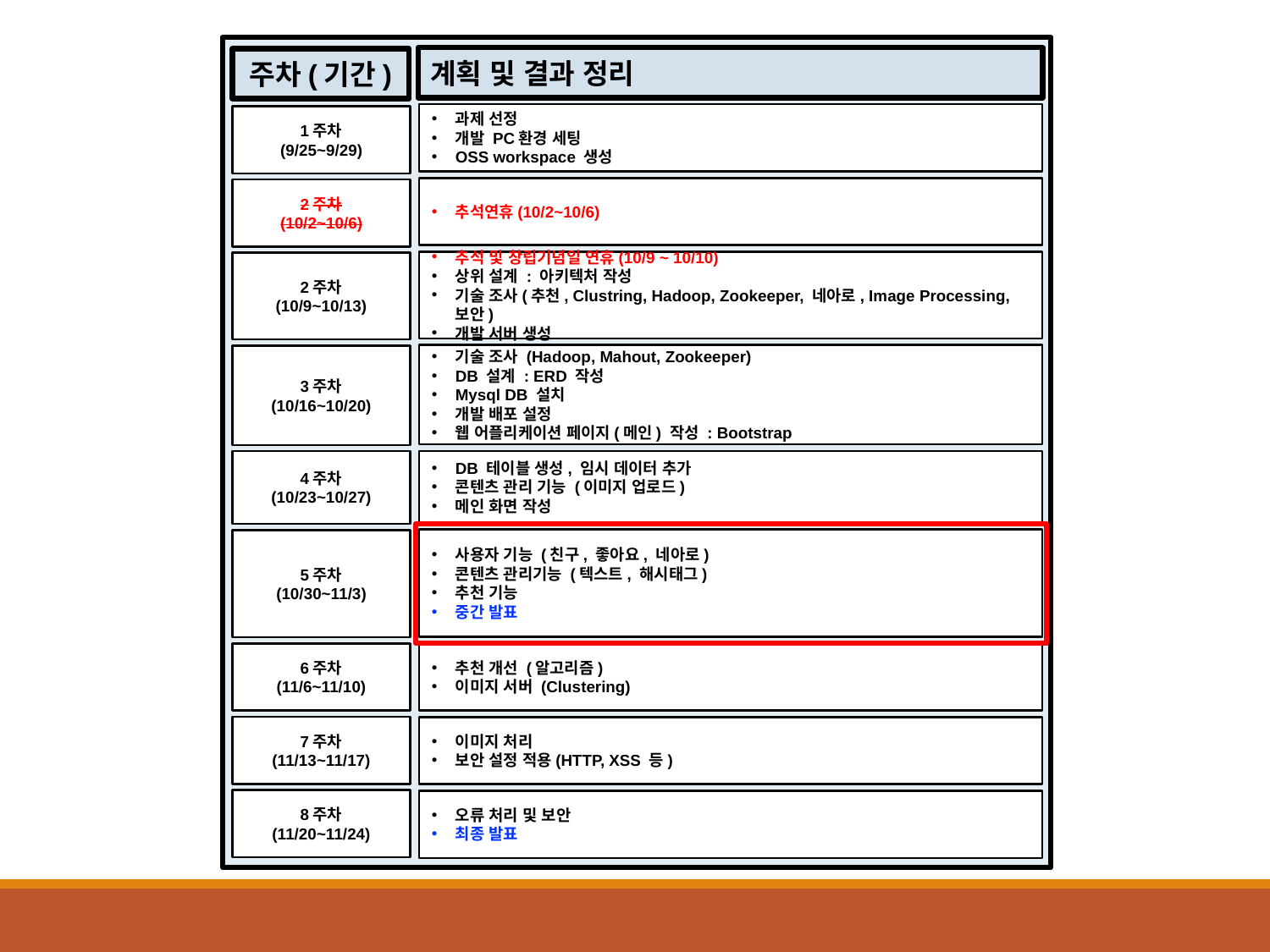

진행사항

계획 및 결과 정리
주차(기간)
과제 선정
개발 PC환경 세팅
OSS workspace 생성
1주차
(9/25~9/29)
추석연휴(10/2~10/6)
2주차
(10/2~10/6)
추석 및 창립기념일 연휴(10/9 ~ 10/10)
상위 설계 : 아키텍처 작성
기술 조사(추천, Clustring, Hadoop, Zookeeper, 네아로, Image Processing, 보안)
개발 서버 생성
2주차
(10/9~10/13)
기술 조사 (Hadoop, Mahout, Zookeeper)
DB 설계 : ERD 작성
Mysql DB 설치
개발 배포 설정
웹 어플리케이션 페이지(메인) 작성 : Bootstrap
3주차
(10/16~10/20)
DB 테이블 생성, 임시 데이터 추가
콘텐츠 관리 기능 (이미지 업로드)
메인 화면 작성
4주차
(10/23~10/27)
사용자 기능 (친구, 좋아요, 네아로)
콘텐츠 관리기능 (텍스트, 해시태그)
추천 기능
중간 발표
5주차
(10/30~11/3)
6주차
(11/6~11/10)
추천 개선 (알고리즘)
이미지 서버 (Clustering)
7주차
(11/13~11/17)
이미지 처리
보안 설정 적용(HTTP, XSS 등)
8주차
(11/20~11/24)
오류 처리 및 보안
최종 발표